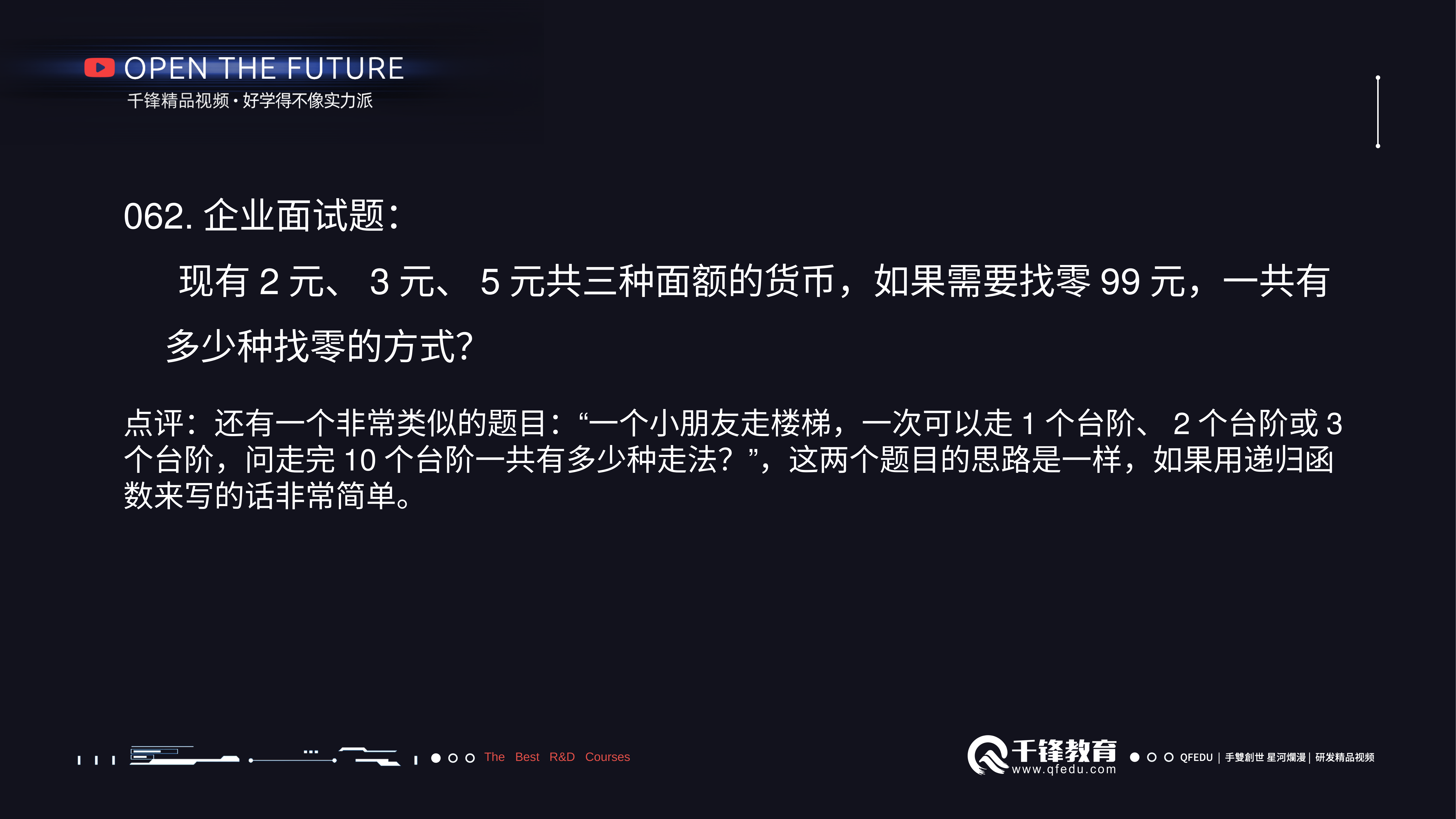

062.企业面试题：
现有2元、3元、5元共三种面额的货币，如果需要找零99元，一共有多少种找零的方式？
点评：还有一个非常类似的题目：“一个小朋友走楼梯，一次可以走1个台阶、2个台阶或3个台阶，问走完10个台阶一共有多少种走法？”，这两个题目的思路是一样，如果用递归函数来写的话非常简单。